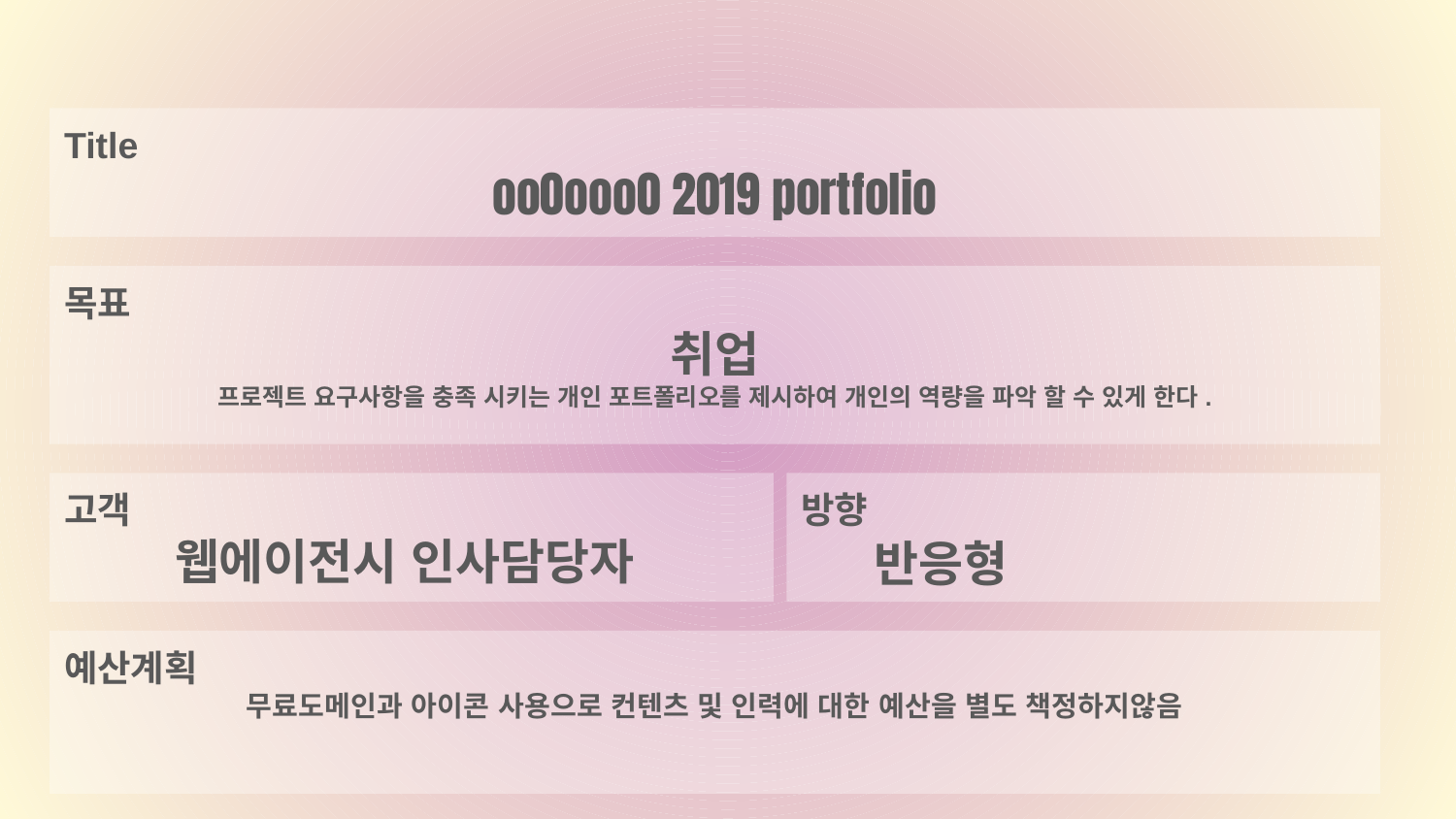

Title
oo0ooo0 2019 portfolio

목표
취업
프로젝트 요구사항을 충족 시키는 개인 포트폴리오를 제시하여 개인의 역량을 파악 할 수 있게 한다.

고객
웹에이전시 인사담당자

방향
반응형
예산계획
무료도메인과 아이콘 사용으로 컨텐츠 및 인력에 대한 예산을 별도 책정하지않음